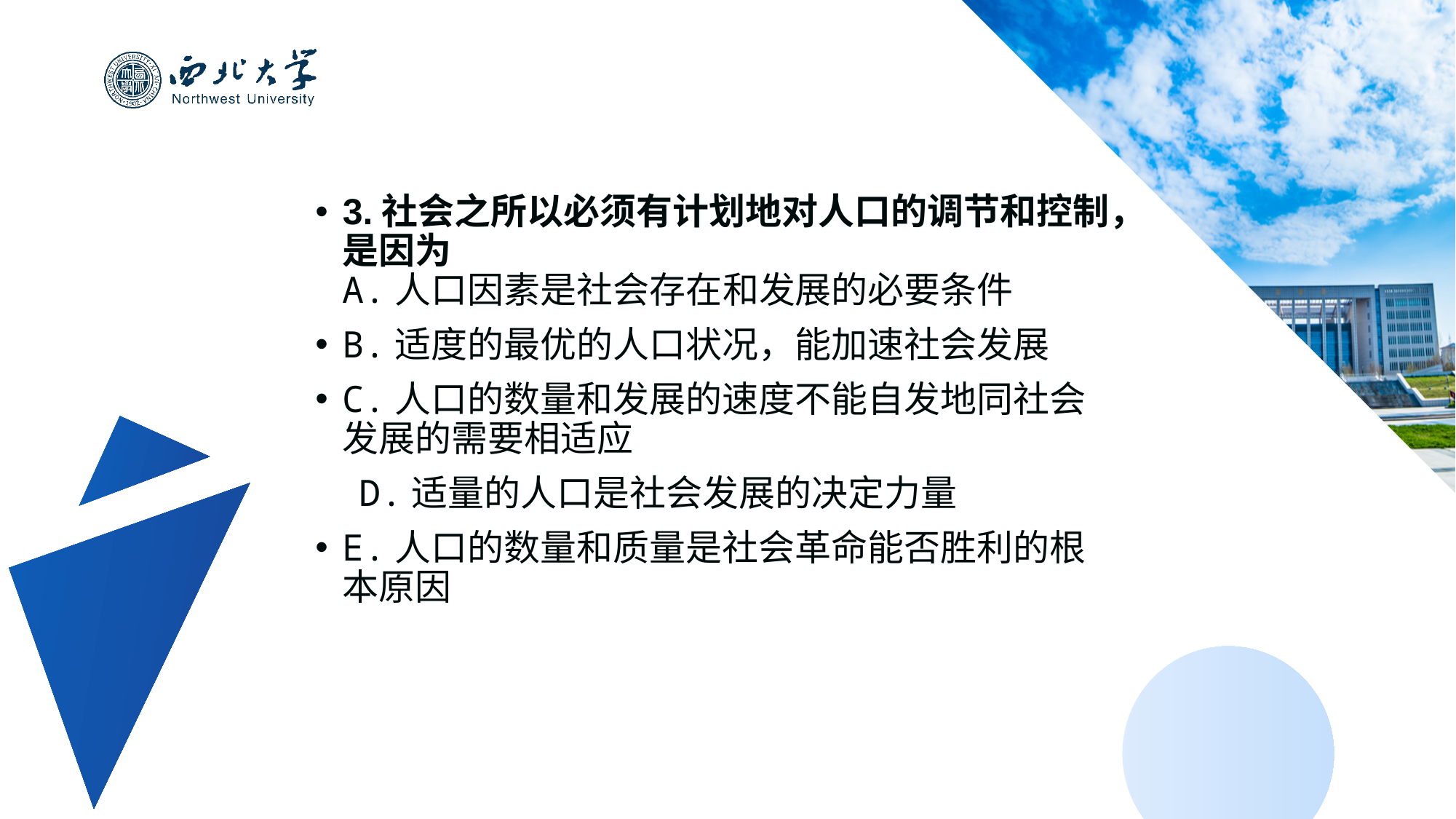

3.社会之所以必须有计划地对人口的调节和控制，是因为
A.人口因素是社会存在和发展的必要条件
B.适度的最优的人口状况，能加速社会发展
C.人口的数量和发展的速度不能自发地同社会发展的需要相适应
  D.适量的人口是社会发展的决定力量
E.人口的数量和质量是社会革命能否胜利的根本原因